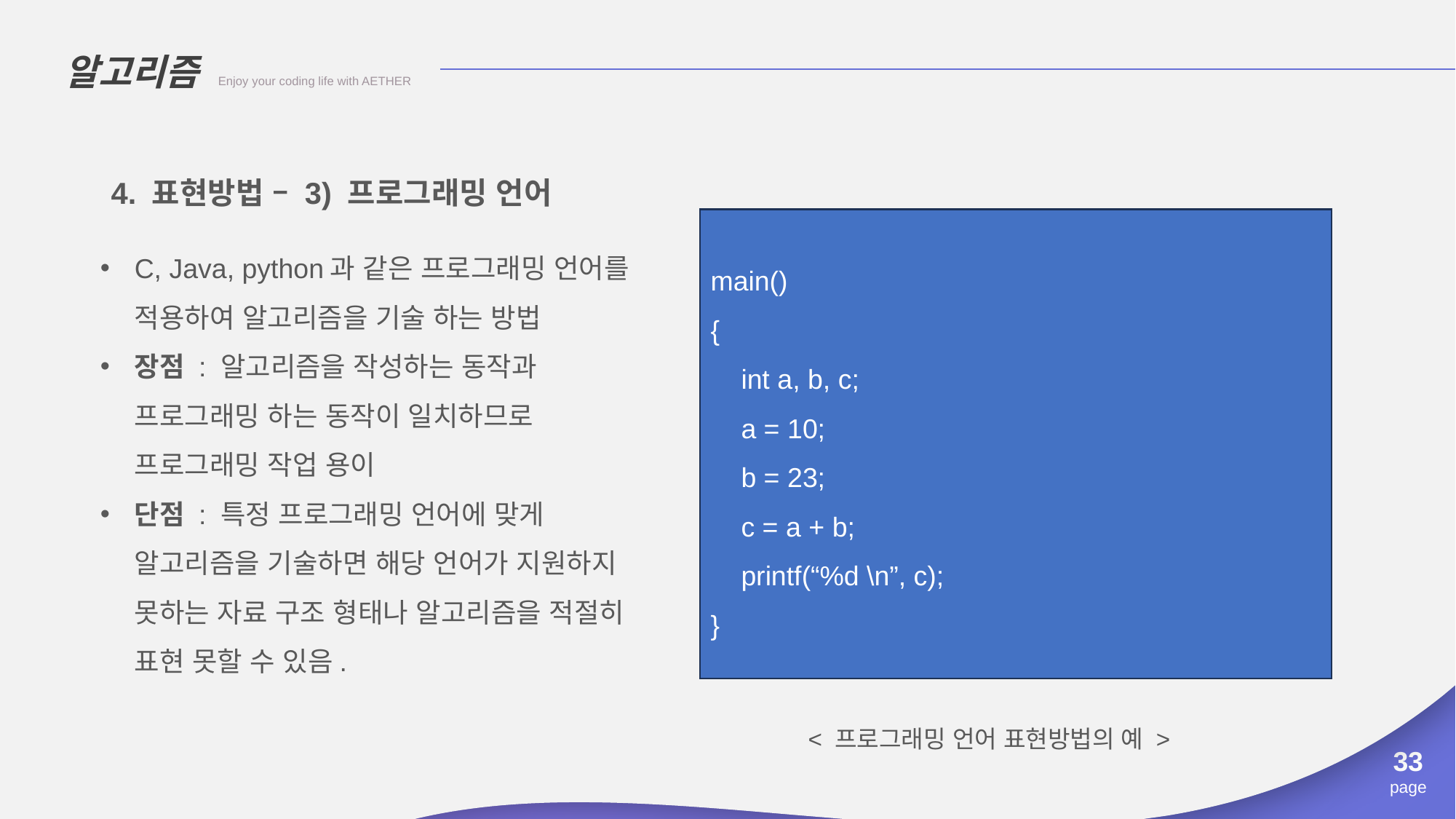

알고리즘 Enjoy your coding life with AETHER
4. 표현방법 – 3) 프로그래밍 언어
main()
{
    int a, b, c;
    a = 10;
    b = 23;
    c = a + b;
    printf(“%d \n”, c);
}
C, Java, python과 같은 프로그래밍 언어를 적용하여 알고리즘을 기술 하는 방법
장점 : 알고리즘을 작성하는 동작과 프로그래밍 하는 동작이 일치하므로 프로그래밍 작업 용이
단점 : 특정 프로그래밍 언어에 맞게 알고리즘을 기술하면 해당 언어가 지원하지 못하는 자료 구조 형태나 알고리즘을 적절히 표현 못할 수 있음.
< 프로그래밍 언어 표현방법의 예 >
33
page